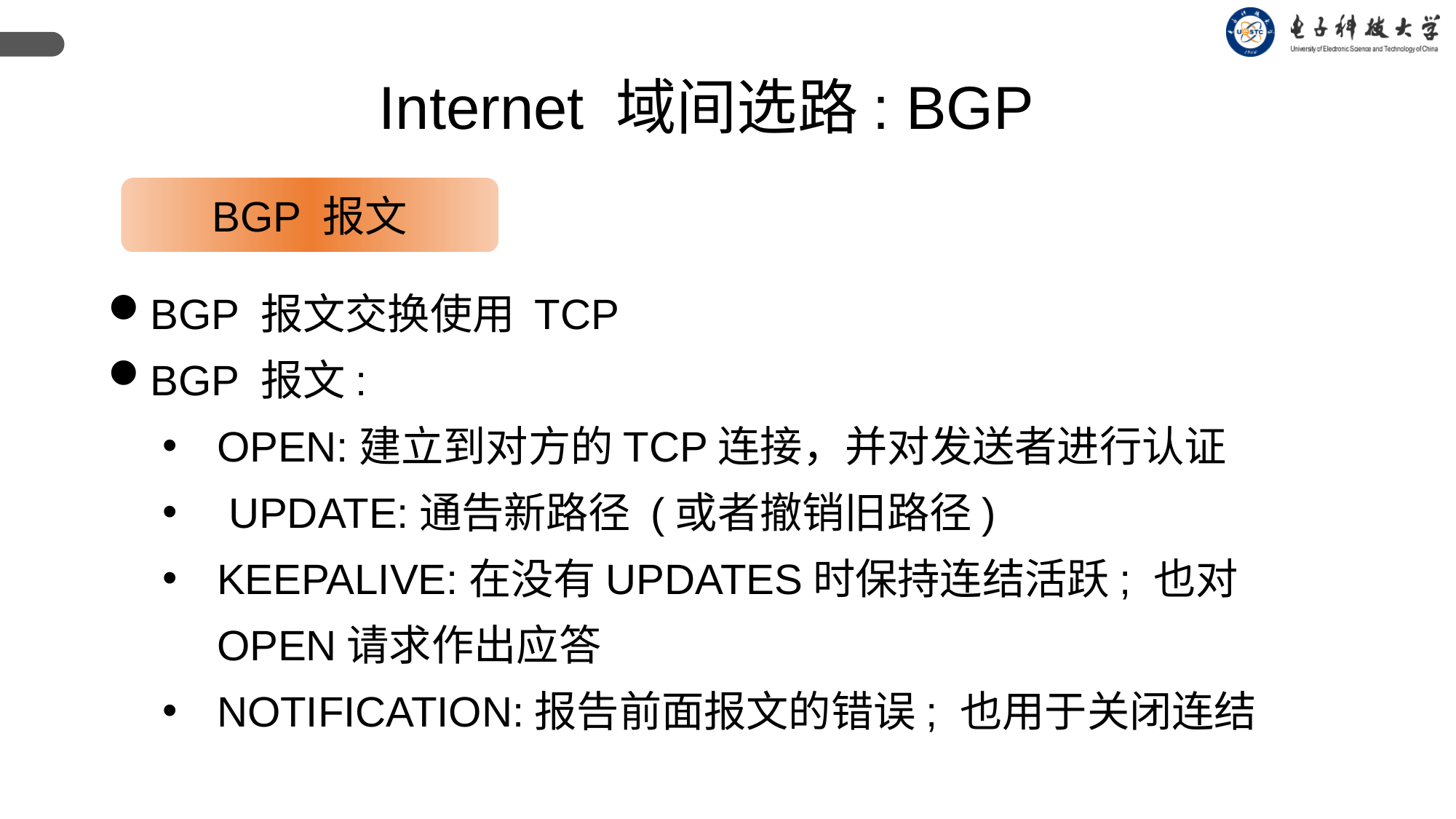

Internet 域间选路: BGP
BGP 报文
BGP 报文交换使用 TCP
BGP 报文:
OPEN:建立到对方的TCP连接，并对发送者进行认证
 UPDATE:通告新路径 (或者撤销旧路径)
KEEPALIVE:在没有UPDATES时保持连结活跃; 也对OPEN请求作出应答
NOTIFICATION:报告前面报文的错误; 也用于关闭连结